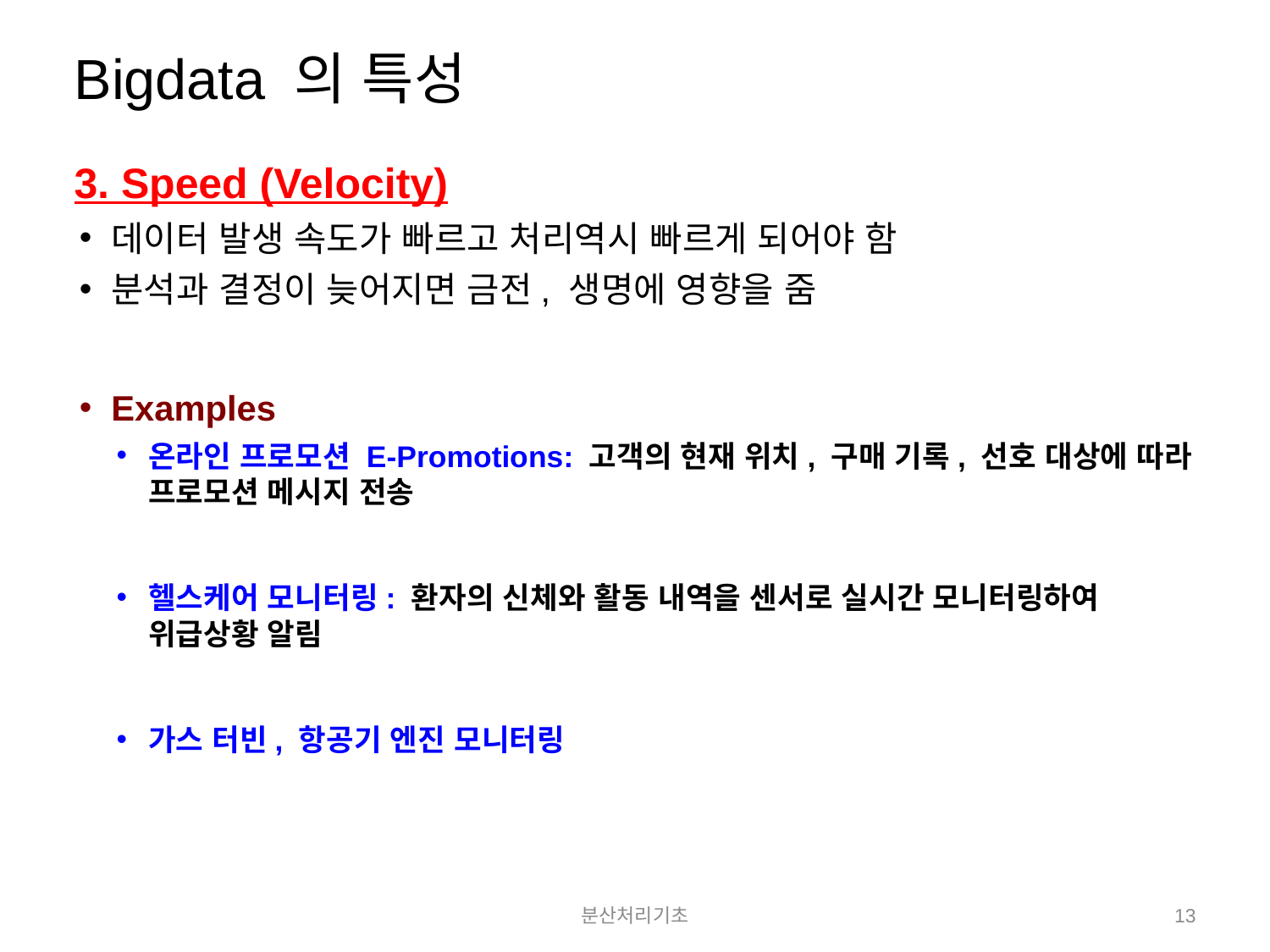

# Bigdata 의 특성
3. Speed (Velocity)
데이터 발생 속도가 빠르고 처리역시 빠르게 되어야 함
분석과 결정이 늦어지면 금전, 생명에 영향을 줌

Examples
온라인 프로모션 E-Promotions: 고객의 현재 위치, 구매 기록, 선호 대상에 따라 프로모션 메시지 전송

헬스케어 모니터링: 환자의 신체와 활동 내역을 센서로 실시간 모니터링하여 위급상황 알림

가스 터빈, 항공기 엔진 모니터링

분산처리기초
13